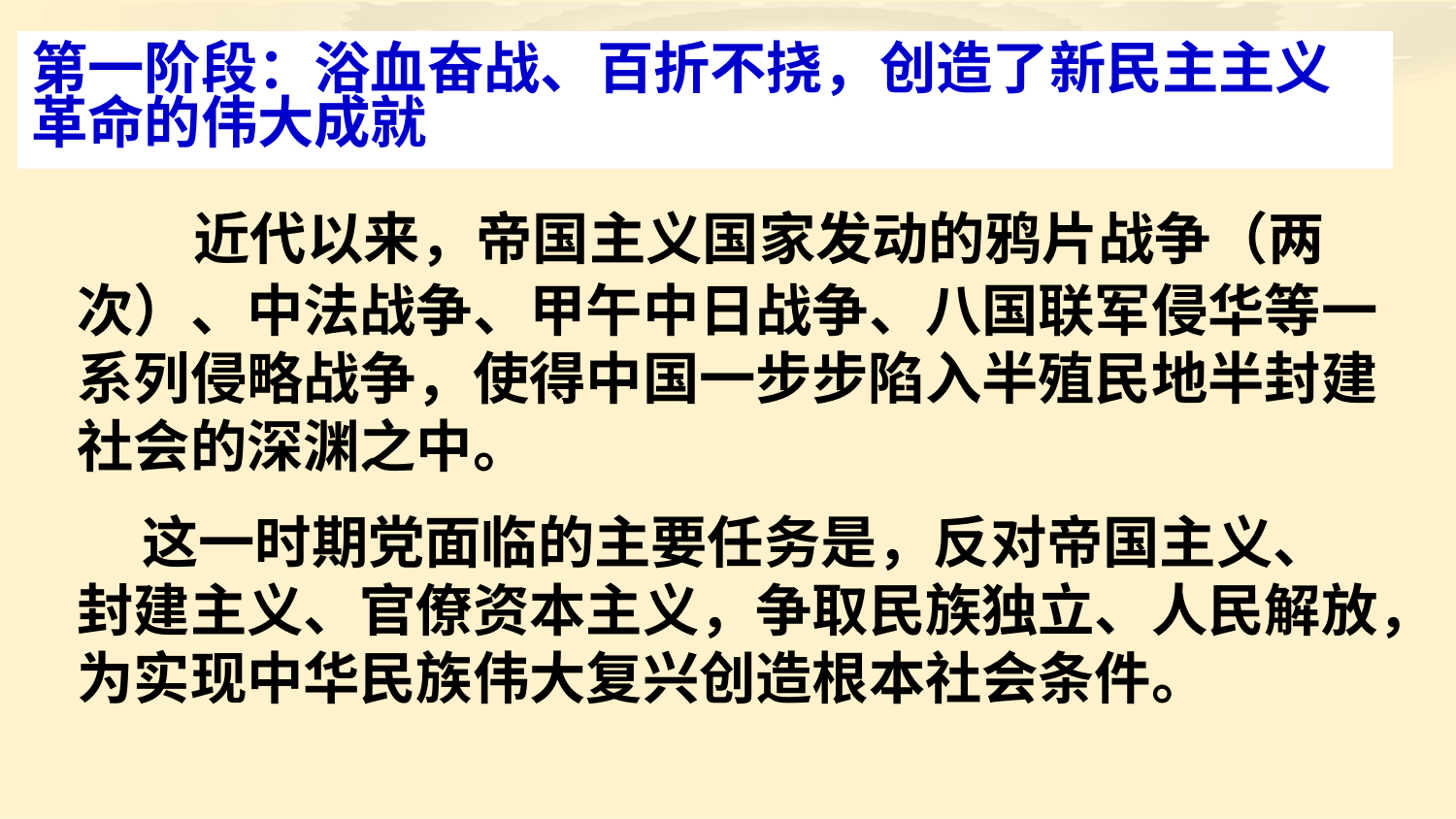

第一阶段：浴血奋战、百折不挠，创造了新民主主义革命的伟大成就
      近代以来，帝国主义国家发动的鸦片战争（两次）、中法战争、甲午中日战争、八国联军侵华等一系列侵略战争，使得中国一步步陷入半殖民地半封建社会的深渊之中。
    这一时期党面临的主要任务是，反对帝国主义、封建主义、官僚资本主义，争取民族独立、人民解放，为实现中华民族伟大复兴创造根本社会条件。